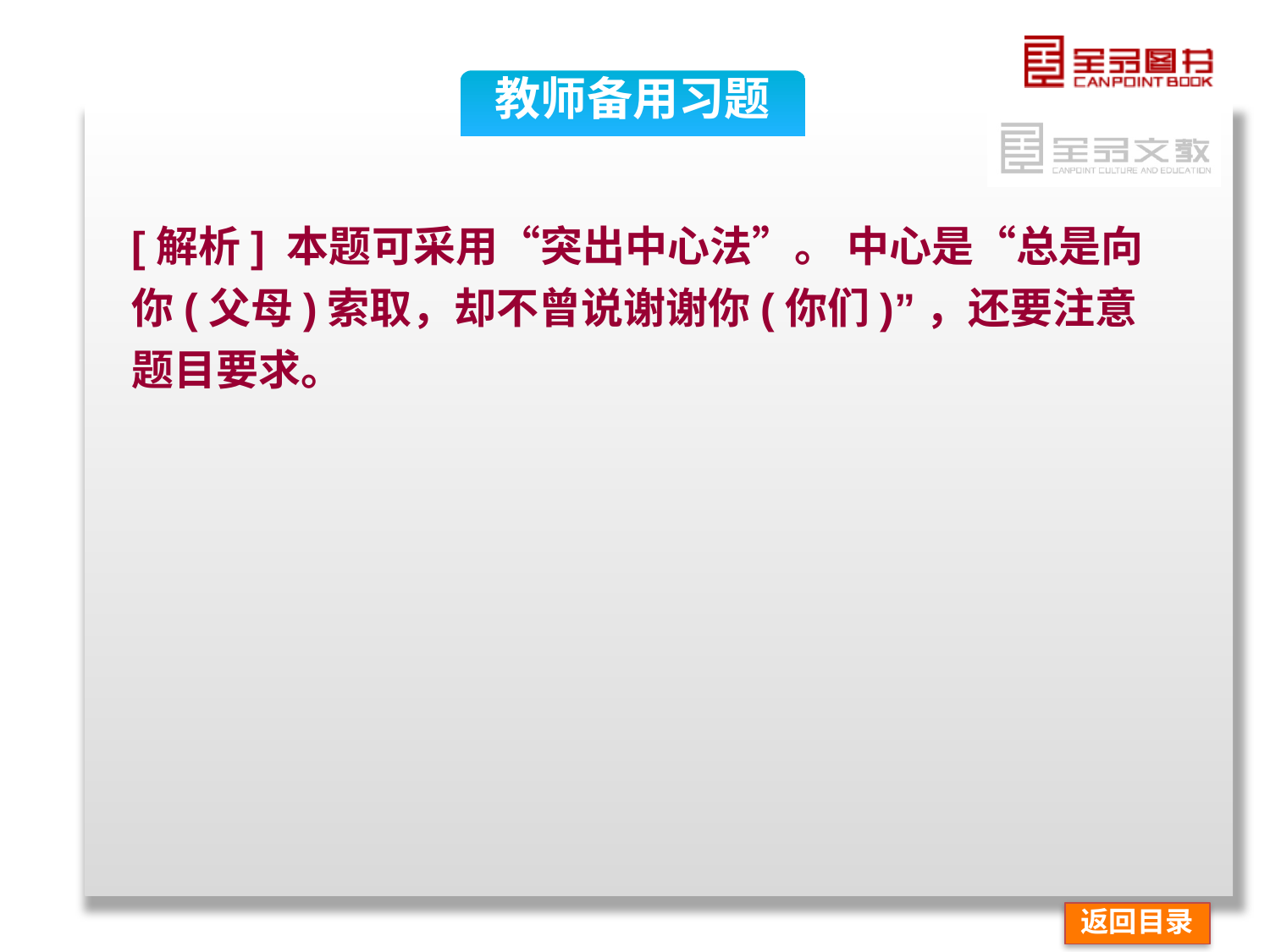

教师备用习题
[解析] 本题可采用“突出中心法”。 中心是“总是向你(父母)索取，却不曾说谢谢你(你们)”，还要注意题目要求。
返回目录